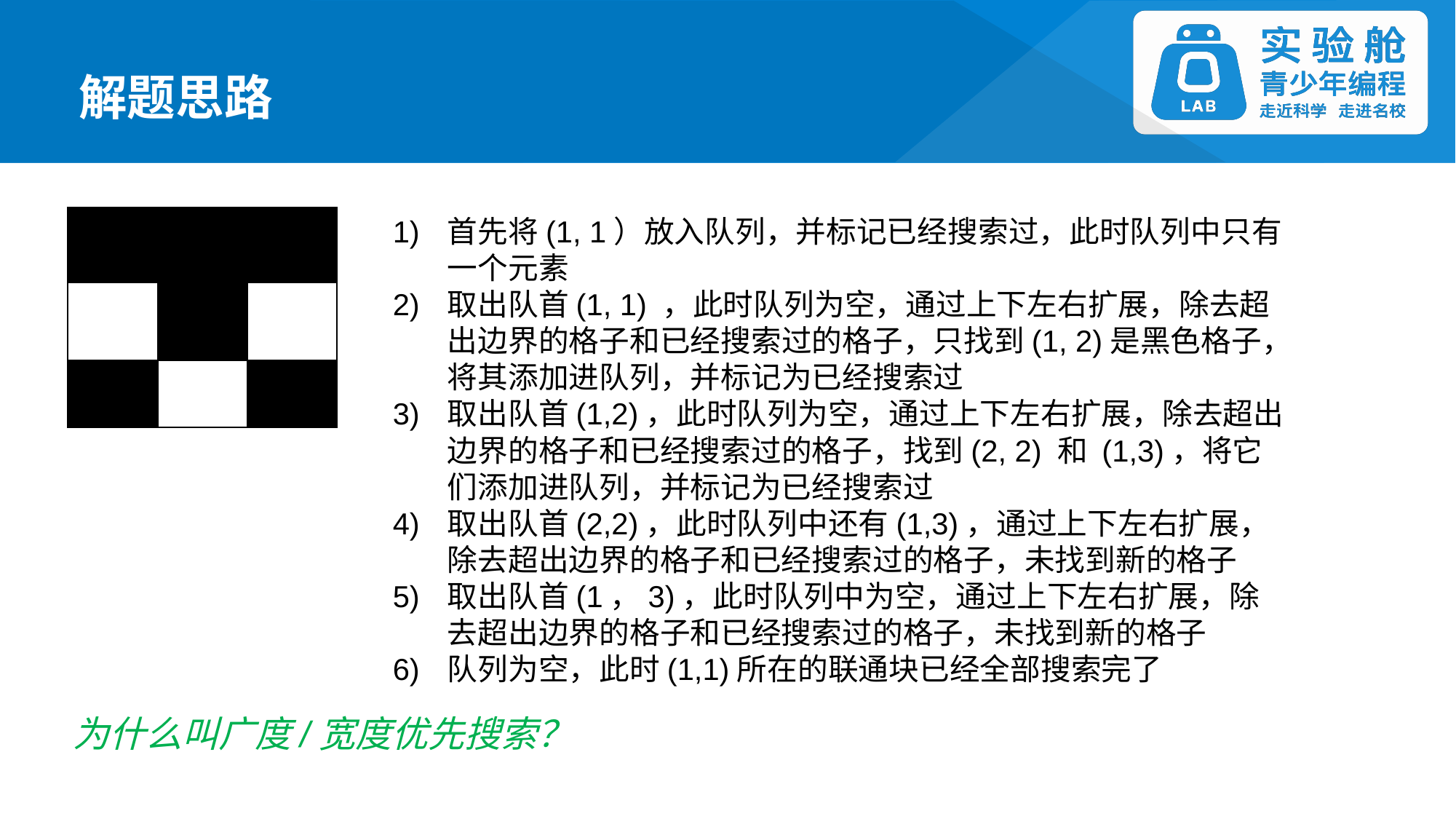

解题思路
|  |  |  |
| --- | --- | --- |
|  |  |  |
|  |  |  |
首先将(1, 1）放入队列，并标记已经搜索过，此时队列中只有一个元素
取出队首(1, 1) ，此时队列为空，通过上下左右扩展，除去超出边界的格子和已经搜索过的格子，只找到(1, 2)是黑色格子，将其添加进队列，并标记为已经搜索过
取出队首(1,2)，此时队列为空，通过上下左右扩展，除去超出边界的格子和已经搜索过的格子，找到(2, 2) 和 (1,3)，将它们添加进队列，并标记为已经搜索过
取出队首(2,2)，此时队列中还有(1,3)，通过上下左右扩展，除去超出边界的格子和已经搜索过的格子，未找到新的格子
取出队首(1，3)，此时队列中为空，通过上下左右扩展，除去超出边界的格子和已经搜索过的格子，未找到新的格子
队列为空，此时(1,1)所在的联通块已经全部搜索完了

为什么叫广度/宽度优先搜索？